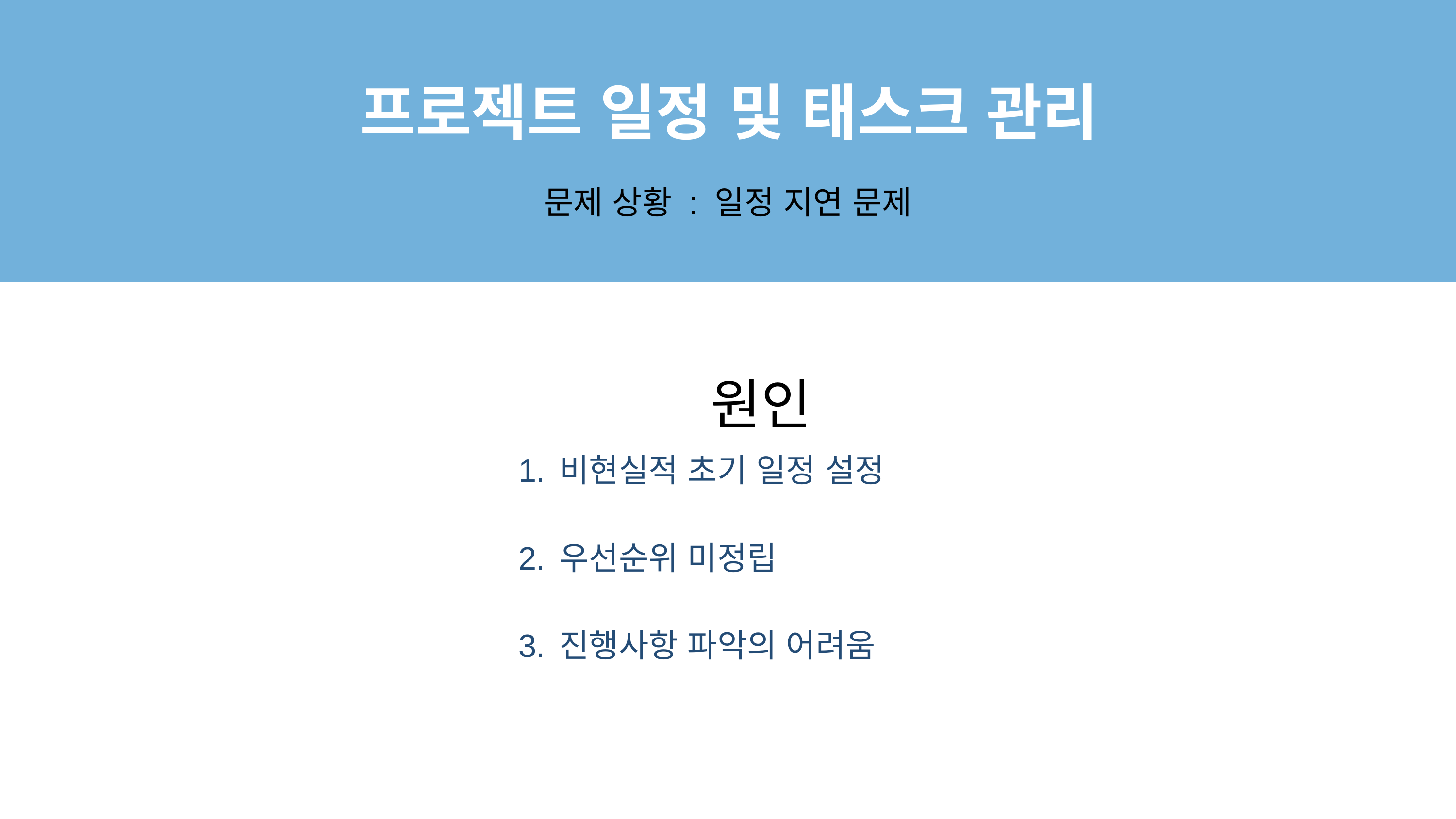

프로젝트 일정 및 태스크 관리
문제 상황 : 일정 지연 문제

비현실적 초기 일정 설정
우선순위 미정립
진행사항 파악의 어려움

            원인